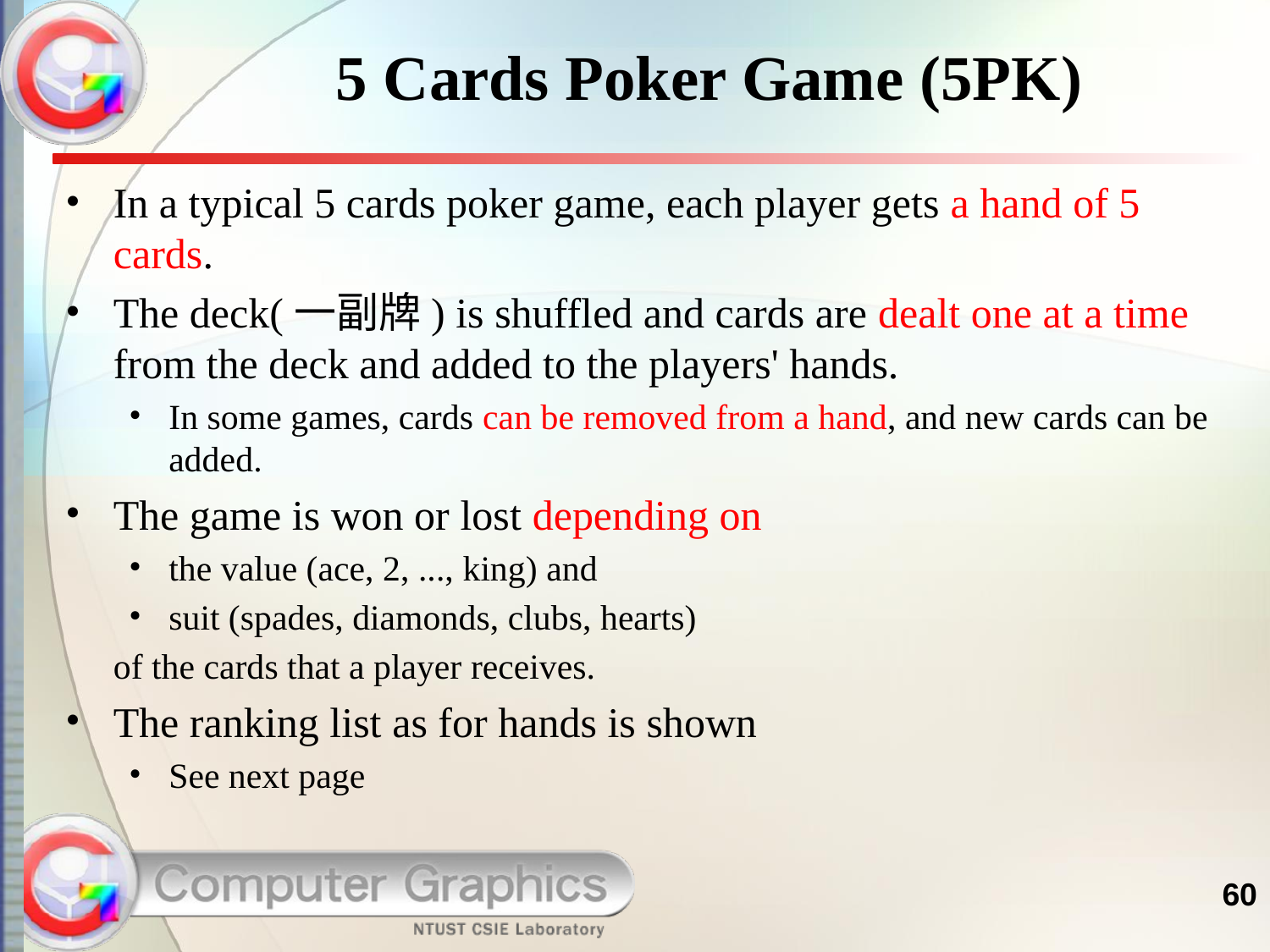

# 5 Cards Poker Game (5PK)
In a typical 5 cards poker game, each player gets a hand of 5 cards.
The deck(一副牌) is shuffled and cards are dealt one at a time from the deck and added to the players' hands.
In some games, cards can be removed from a hand, and new cards can be added.
The game is won or lost depending on
the value (ace, 2, ..., king) and
suit (spades, diamonds, clubs, hearts)
of the cards that a player receives.
The ranking list as for hands is shown
See next page
60